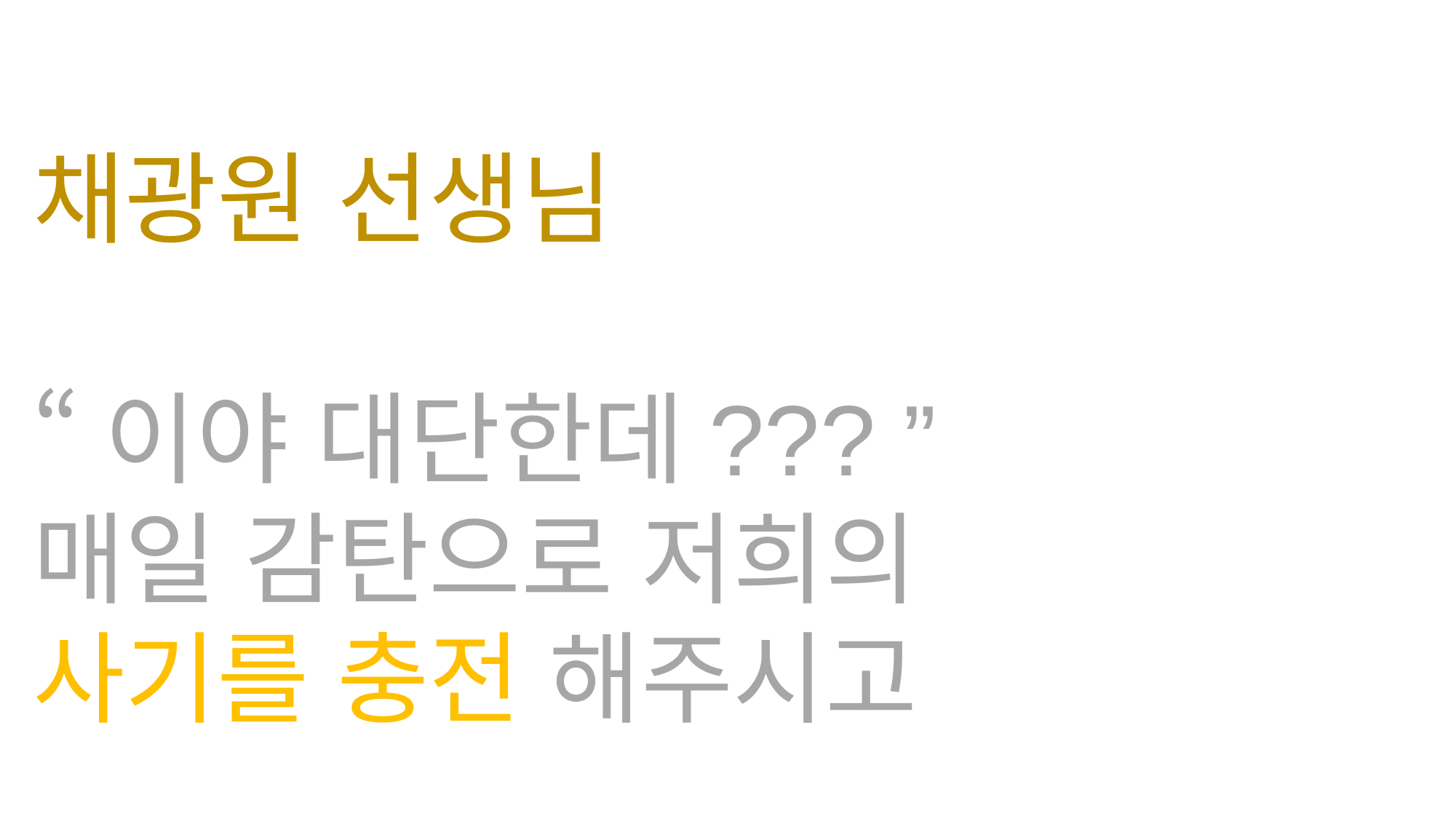

조아형 선생님
윤상종 선생님
조우현 선생님
이두희 선생님
서버 컨설팅 전문가님
등
등
채광원 선생님

“이야 대단한데??? ”
매일 감탄으로 저희의
사기를 충전 해주시고